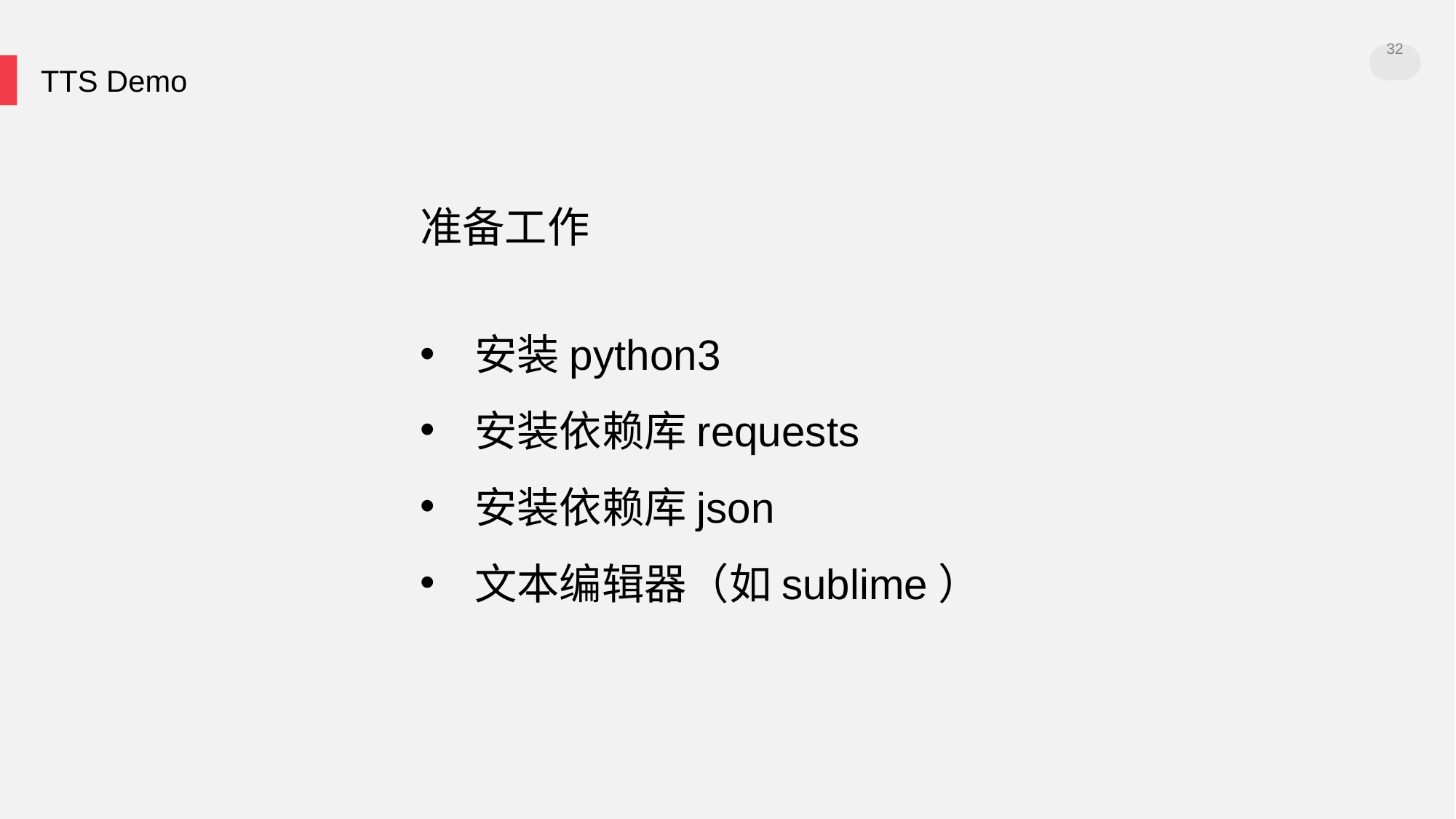

32
TTS Demo
准备工作

安装python3
安装依赖库requests
安装依赖库json
文本编辑器（如sublime）